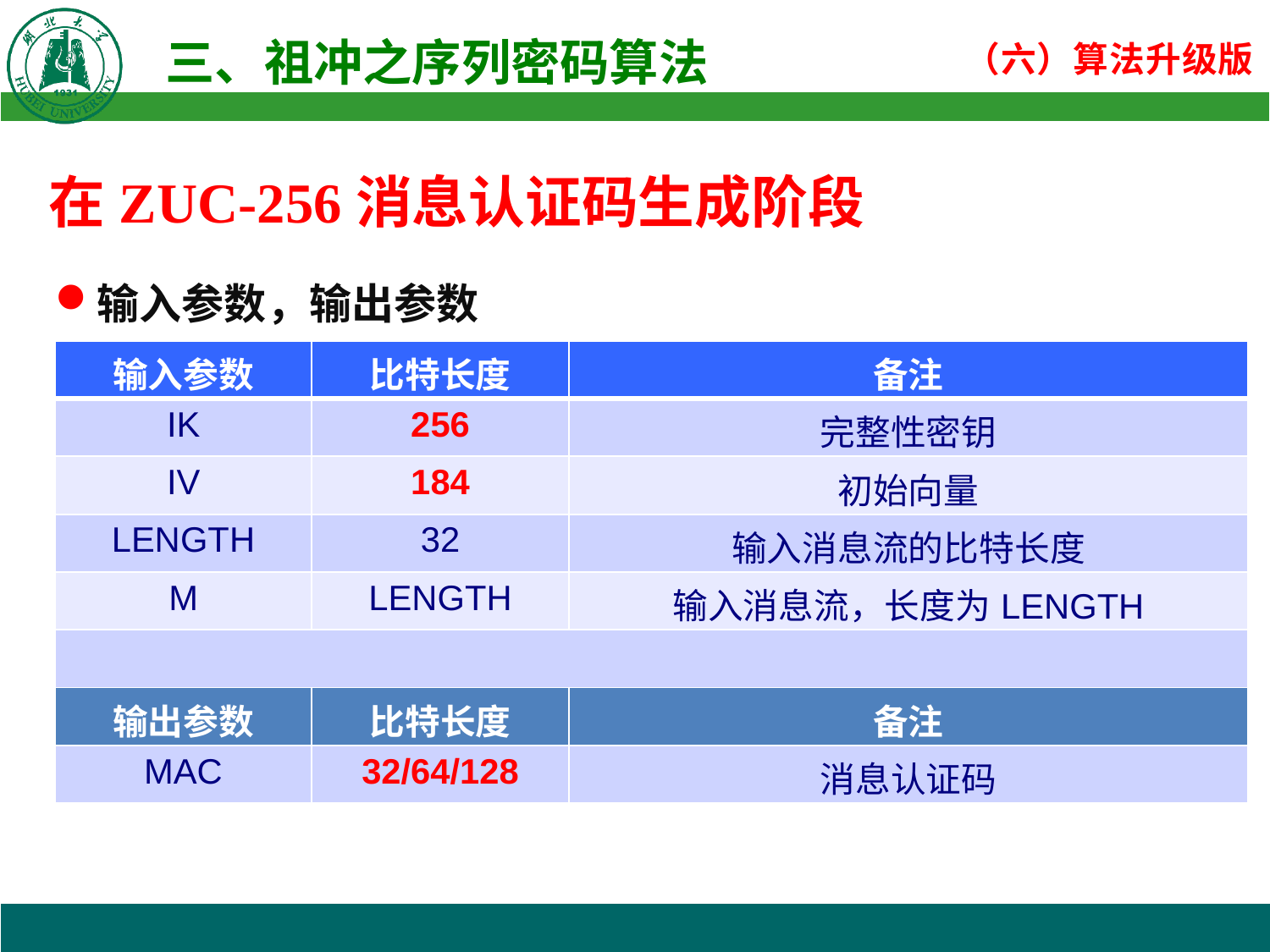

在ZUC-256消息认证码生成阶段
输入参数，输出参数
| 输入参数 | 比特长度 | 备注 |
| --- | --- | --- |
| IK | 256 | 完整性密钥 |
| IV | 184 | 初始向量 |
| LENGTH | 32 | 输入消息流的比特长度 |
| M | LENGTH | 输入消息流，长度为LENGTH |
|  |  |  |
| 输出参数 | 比特长度 | 备注 |
| MAC | 32/64/128 | 消息认证码 |